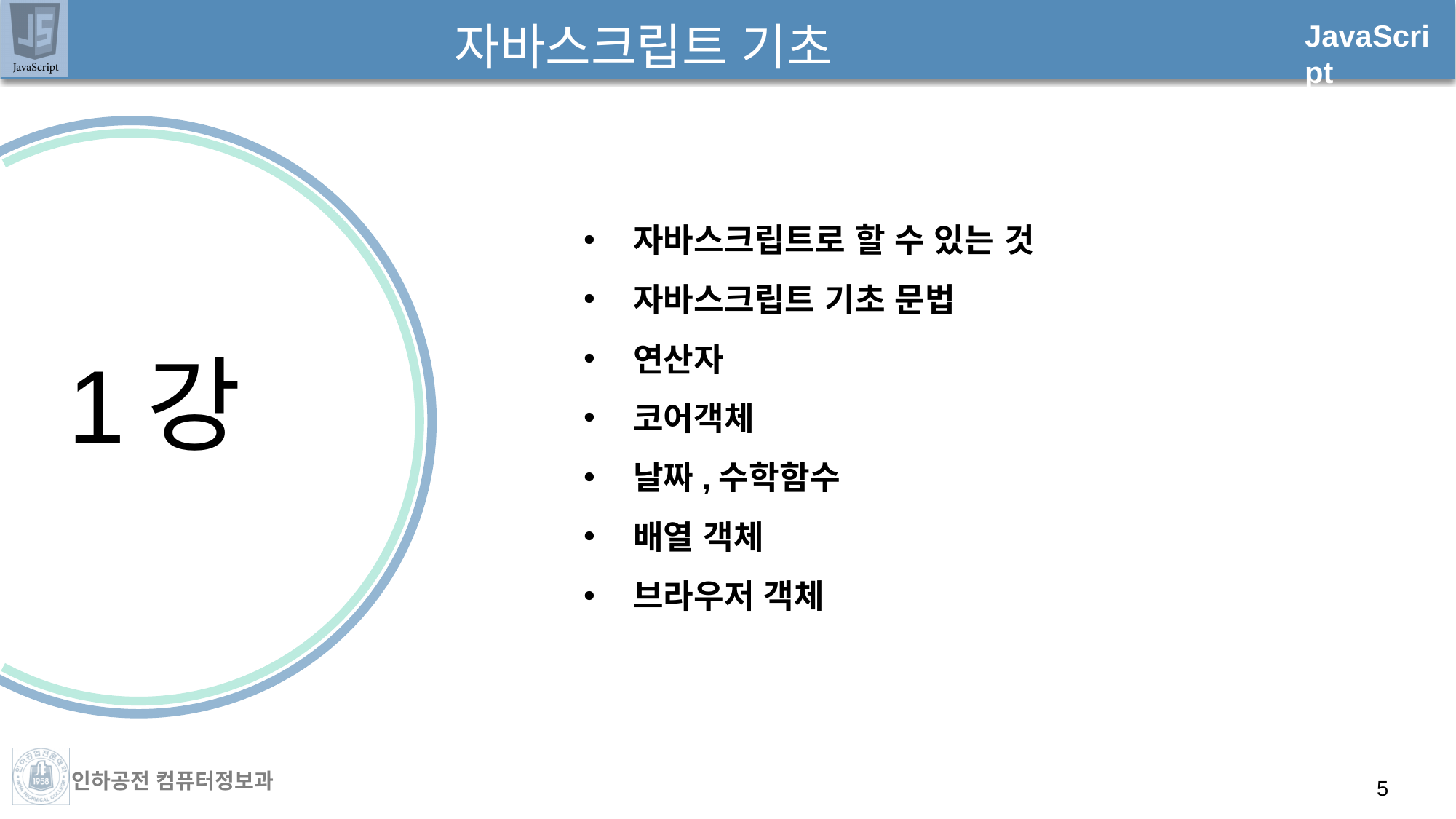

# 자바스크립트 기초

자바스크립트로 할 수 있는 것
자바스크립트 기초 문법
연산자
코어객체
날짜,수학함수
배열 객체
브라우저 객체

1강